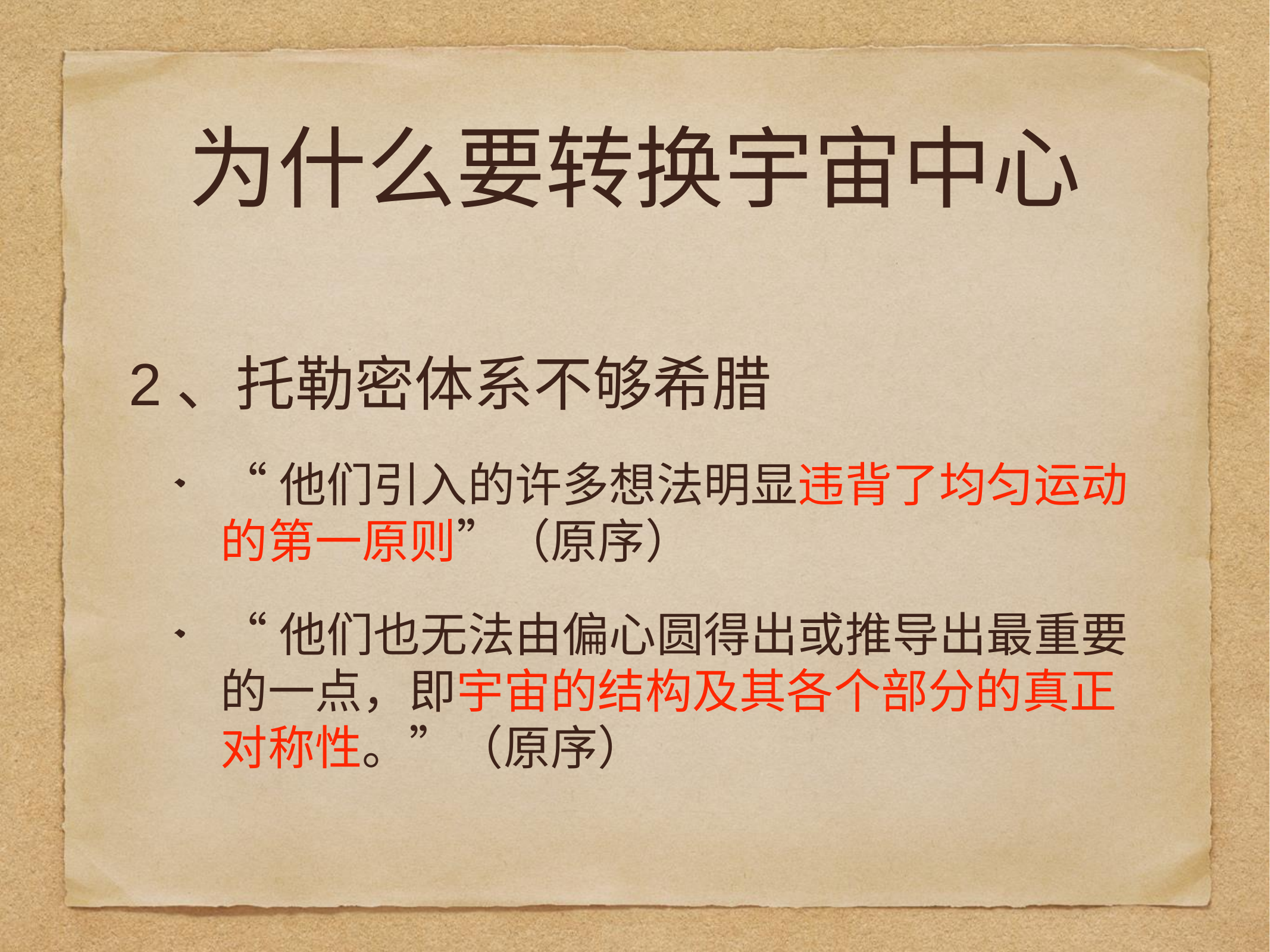

# 为什么要转换宇宙中心
2、托勒密体系不够希腊
“他们引入的许多想法明显违背了均匀运动的第一原则”（原序）
“他们也无法由偏心圆得出或推导出最重要的一点，即宇宙的结构及其各个部分的真正对称性。”（原序）